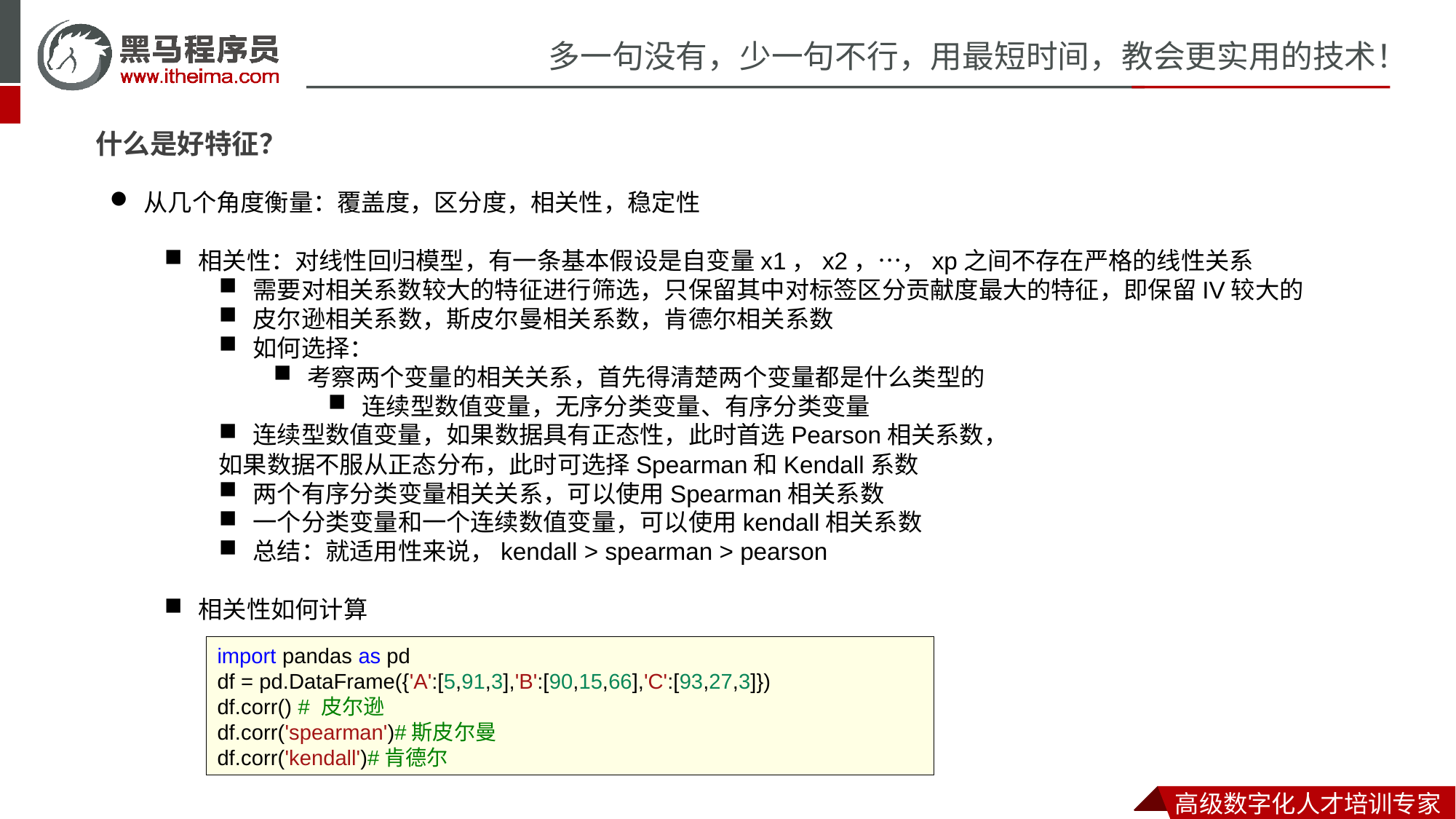

什么是好特征？
从几个角度衡量：覆盖度，区分度，相关性，稳定性

相关性：对线性回归模型，有一条基本假设是自变量x1，x2，…，xp之间不存在严格的线性关系
需要对相关系数较大的特征进行筛选，只保留其中对标签区分贡献度最大的特征，即保留IV较大的
皮尔逊相关系数，斯皮尔曼相关系数，肯德尔相关系数
如何选择：
考察两个变量的相关关系，首先得清楚两个变量都是什么类型的
连续型数值变量，无序分类变量、有序分类变量
连续型数值变量，如果数据具有正态性，此时首选Pearson相关系数，
如果数据不服从正态分布，此时可选择Spearman和Kendall系数
两个有序分类变量相关关系，可以使用Spearman相关系数
一个分类变量和一个连续数值变量，可以使用kendall相关系数
总结：就适用性来说，kendall > spearman > pearson

相关性如何计算

import pandas as pd
df = pd.DataFrame({'A':[5,91,3],'B':[90,15,66],'C':[93,27,3]})
df.corr() # 皮尔逊
df.corr('spearman')#斯皮尔曼
df.corr('kendall')#肯德尔